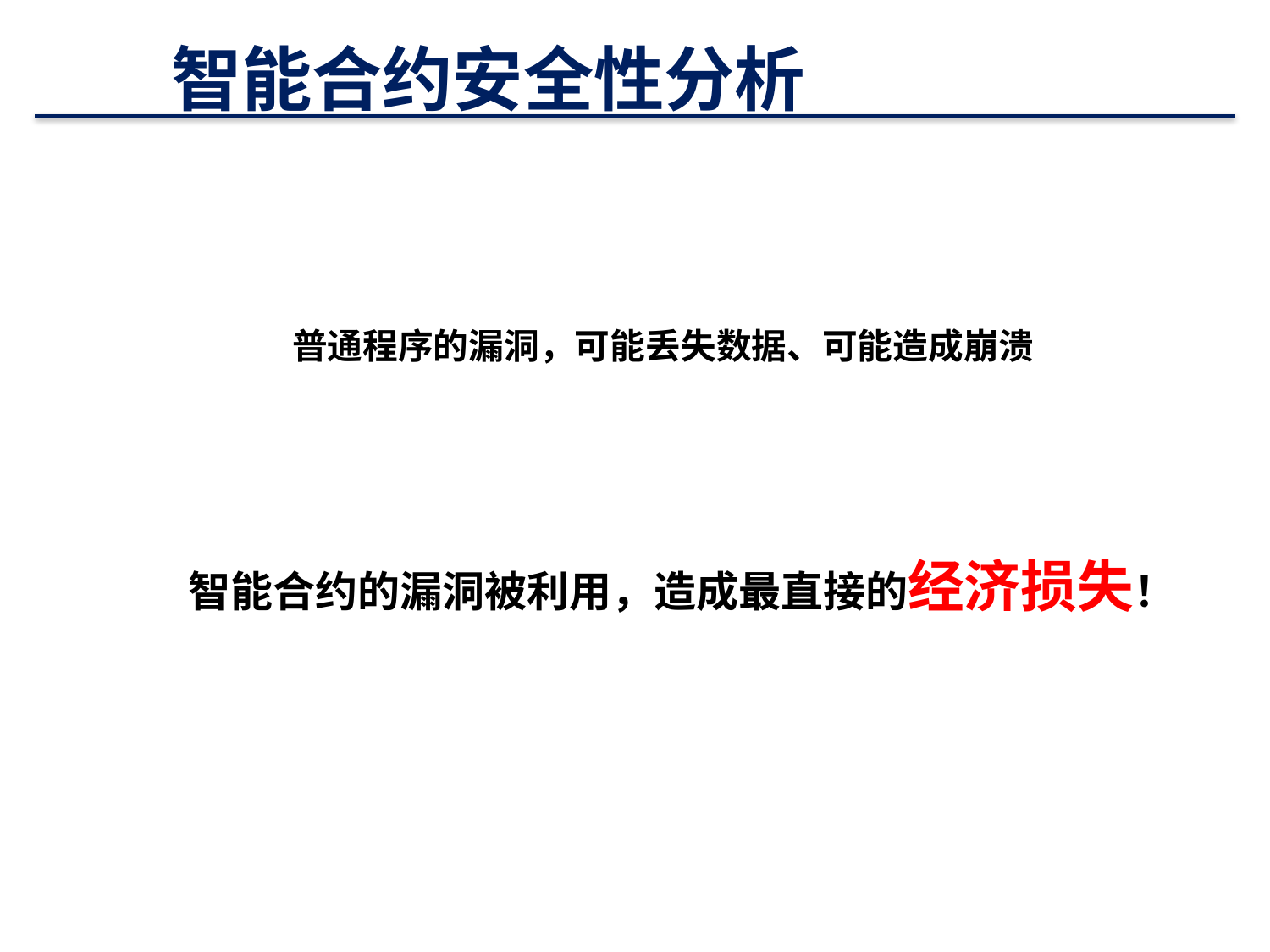

# 智能合约安全性分析
普通程序的漏洞，可能丢失数据、可能造成崩溃
智能合约的漏洞被利用，造成最直接的经济损失！